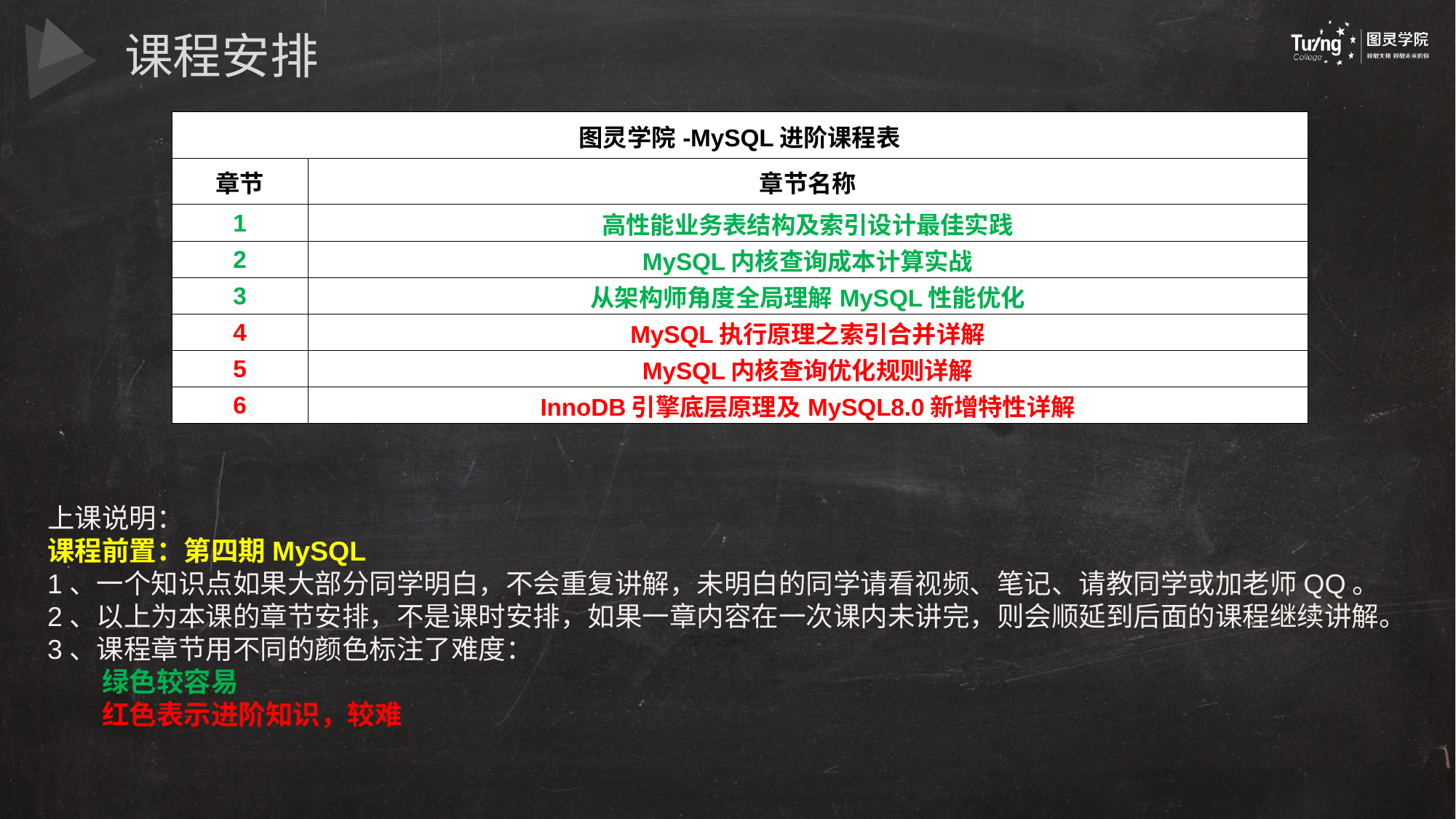

课程安排

| 图灵学院-MySQL进阶课程表 |  |
| --- | --- |
| 章节 | 章节名称 |
| 1 | 高性能业务表结构及索引设计最佳实践 |
| 2 | MySQL内核查询成本计算实战 |
| 3 | 从架构师角度全局理解MySQL性能优化 |
| 4 | MySQL执行原理之索引合并详解 |
| 5 | MySQL内核查询优化规则详解 |
| 6 | InnoDB引擎底层原理及MySQL8.0新增特性详解 |
上课说明：
课程前置：第四期MySQL
1、一个知识点如果大部分同学明白，不会重复讲解，未明白的同学请看视频、笔记、请教同学或加老师QQ。
2、以上为本课的章节安排，不是课时安排，如果一章内容在一次课内未讲完，则会顺延到后面的课程继续讲解。
3、课程章节用不同的颜色标注了难度：
绿色较容易
红色表示进阶知识，较难